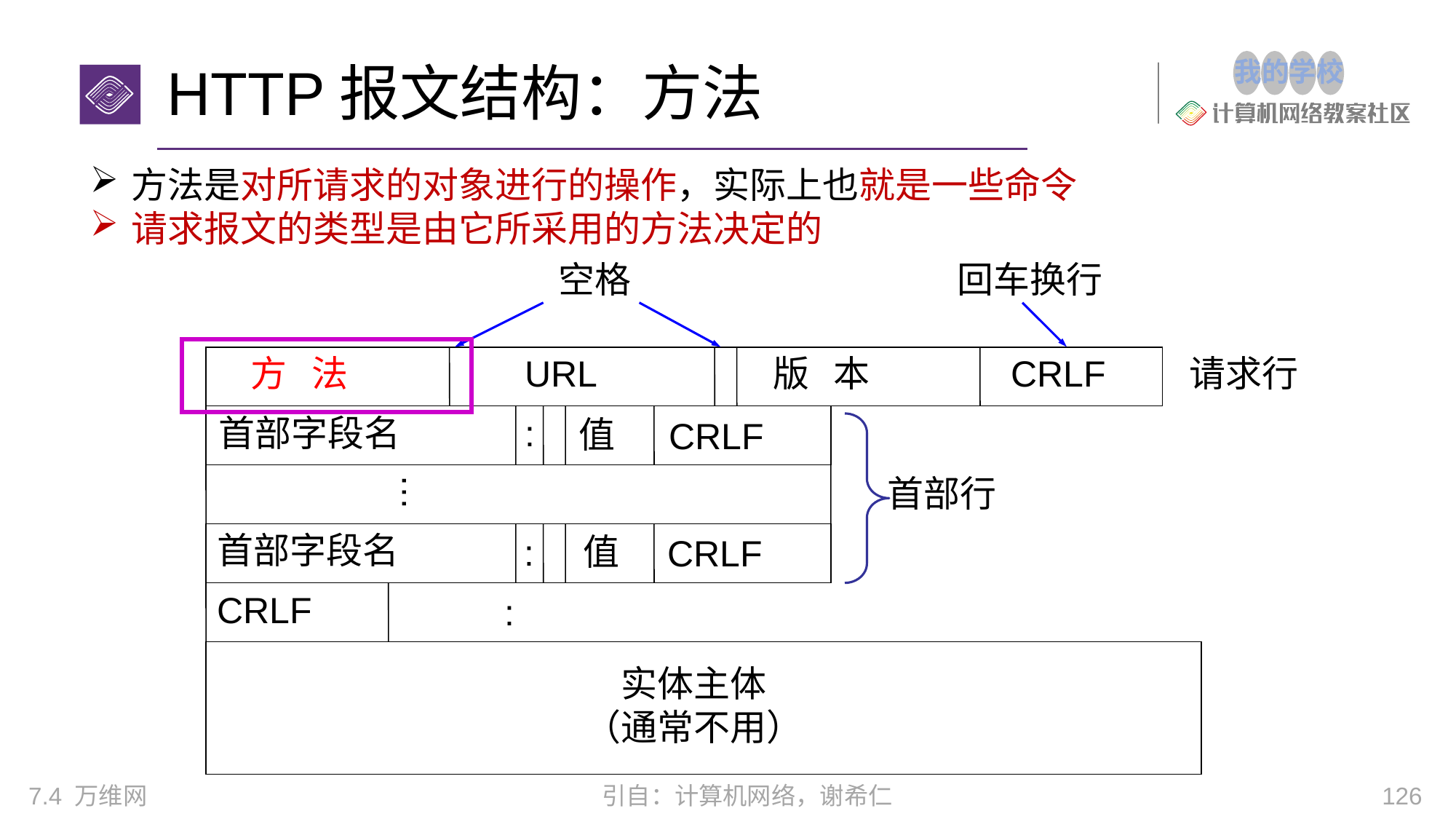

# HTTP报文结构：方法
方法是对所请求的对象进行的操作，实际上也就是一些命令
请求报文的类型是由它所采用的方法决定的
空格
回车换行

方   法
URL
版   本
CRLF
请求行

首部字段名
:

值

CRLF

首部行
…
首部字段名

值

:
CRLF

CRLF

:

实体主体
（通常不用）
7.4 万维网
126
引自：计算机网络，谢希仁